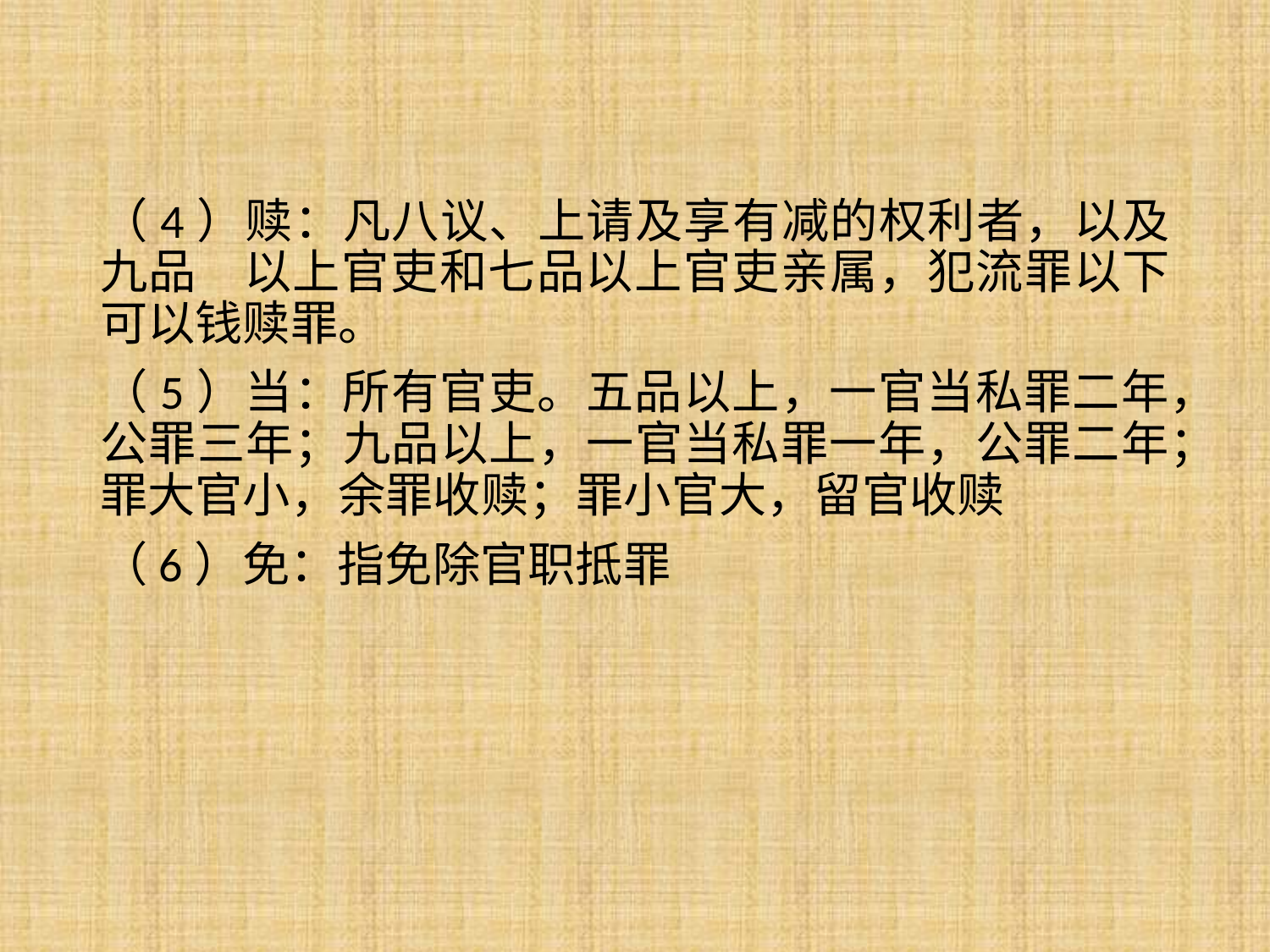

（4）赎：凡八议、上请及享有减的权利者，以及九品    以上官吏和七品以上官吏亲属，犯流罪以下可以钱赎罪。
（5）当：所有官吏。五品以上，一官当私罪二年，公罪三年；九品以上，一官当私罪一年，公罪二年；罪大官小，余罪收赎；罪小官大，留官收赎
（6）免：指免除官职抵罪